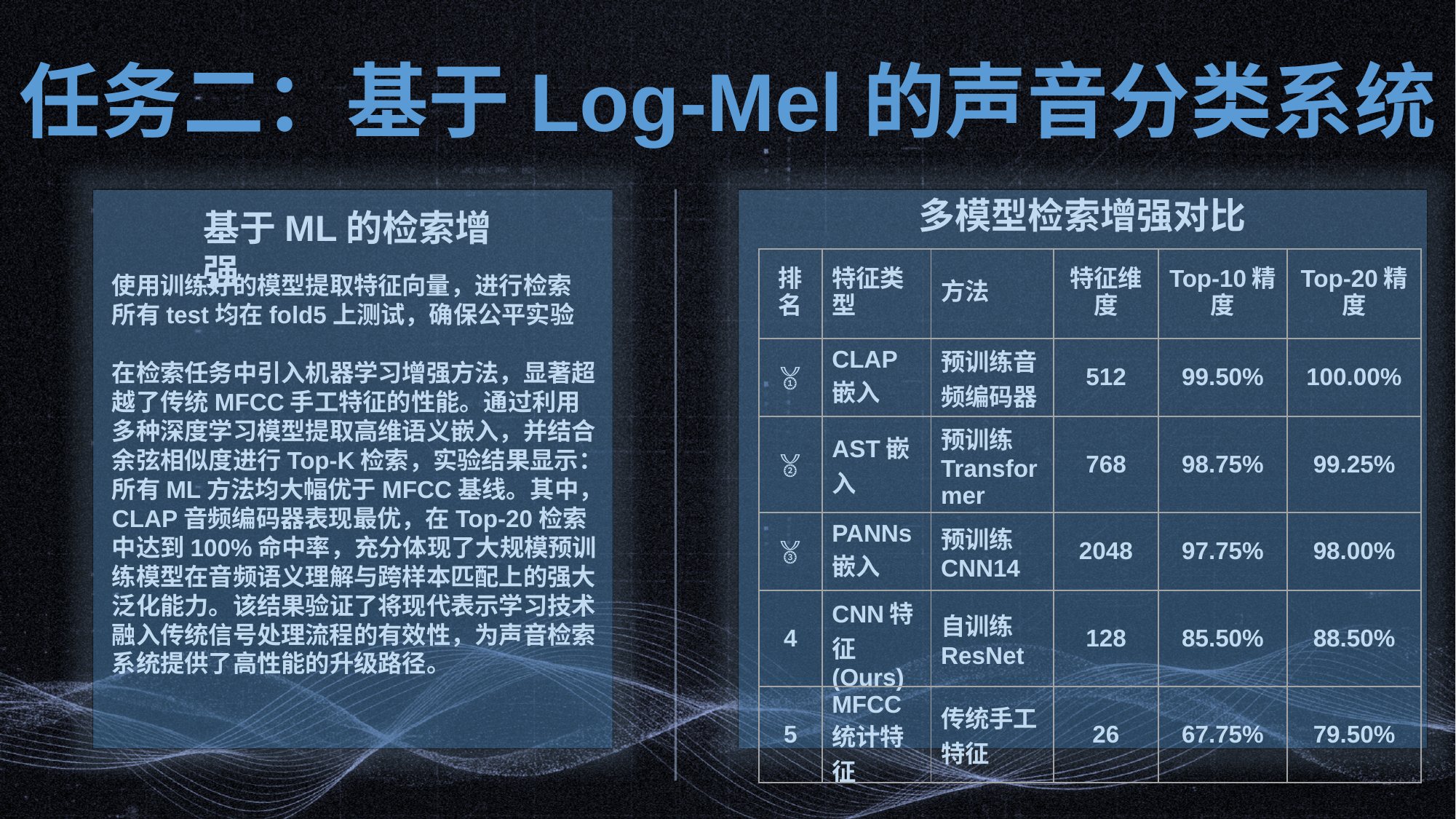

任务二：基于Log-Mel的声音分类系统
多模型检索增强对比

基于ML的检索增强
| 排名 | 特征类型 | 方法 | 特征维度 | Top-10精度 | Top-20精度 |
| --- | --- | --- | --- | --- | --- |
| 🥇 | CLAP嵌入 | 预训练音频编码器 | 512 | 99.50% | 100.00% |
| 🥈 | AST嵌入 | 预训练Transformer | 768 | 98.75% | 99.25% |
| 🥉 | PANNs嵌入 | 预训练CNN14 | 2048 | 97.75% | 98.00% |
| 4 | CNN特征(Ours) | 自训练ResNet | 128 | 85.50% | 88.50% |
| 5 | MFCC统计特征 | 传统手工特征 | 26 | 67.75% | 79.50% |
使用训练好的模型提取特征向量，进行检索
所有test均在fold5上测试，确保公平实验

在检索任务中引入机器学习增强方法，显著超越了传统MFCC手工特征的性能。通过利用多种深度学习模型提取高维语义嵌入，并结合余弦相似度进行Top-K检索，实验结果显示：
所有ML方法均大幅优于MFCC基线。其中，CLAP音频编码器表现最优，在Top-20检索中达到100%命中率，充分体现了大规模预训练模型在音频语义理解与跨样本匹配上的强大泛化能力。该结果验证了将现代表示学习技术融入传统信号处理流程的有效性，为声音检索系统提供了高性能的升级路径。